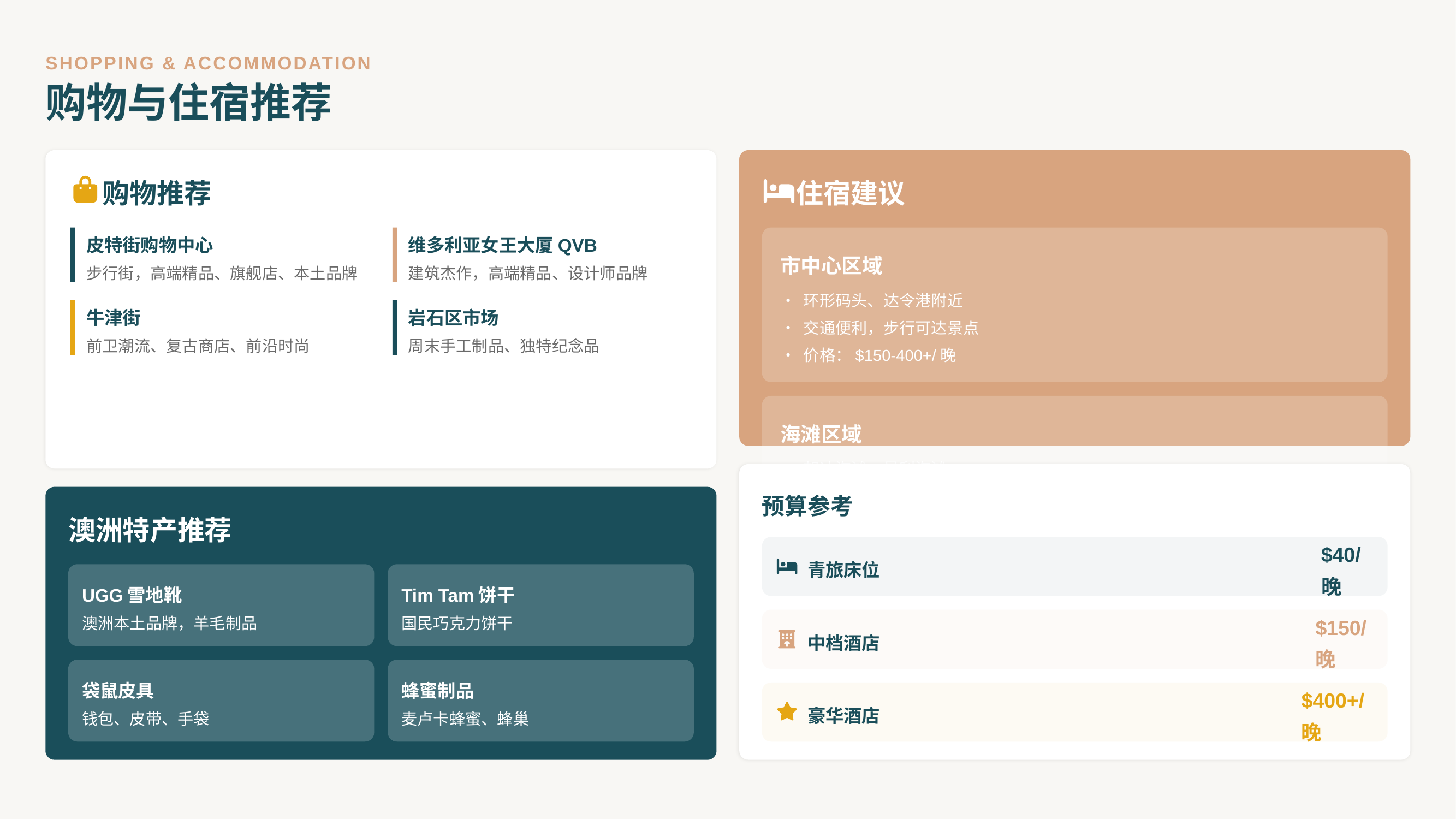

SHOPPING & ACCOMMODATION
购物与住宿推荐

购物推荐
住宿建议

皮特街购物中心

维多利亚女王大厦QVB

市中心区域
步行街，高端精品、旗舰店、本土品牌
建筑杰作，高端精品、设计师品牌
• 环形码头、达令港附近

牛津街

岩石区市场
• 交通便利，步行可达景点
前卫潮流、复古商店、前沿时尚
周末手工制品、独特纪念品
• 价格：$150-400+/晚

海滩区域
• 邦迪海滩、曼利海滩

• 度假风格，海景房

预算参考
澳洲特产推荐
• 价格：$120-300+/晚

$40/晚
青旅床位

UGG雪地靴
Tim Tam饼干
澳洲本土品牌，羊毛制品
国民巧克力饼干

$150/晚
中档酒店

袋鼠皮具
蜂蜜制品

$400+/晚
豪华酒店

钱包、皮带、手袋
麦卢卡蜂蜜、蜂巢